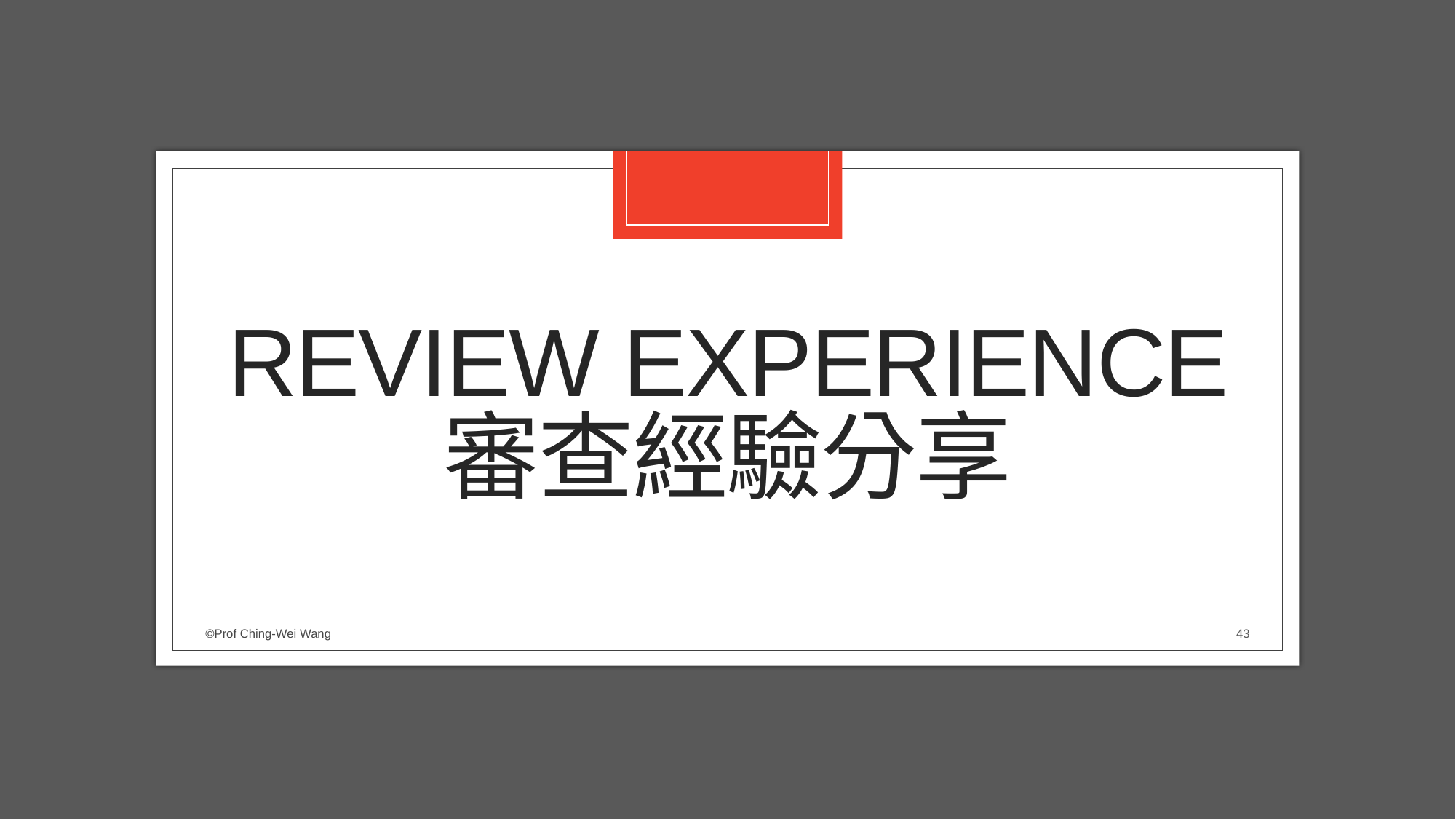

# Review Experience 審查經驗分享

©Prof Ching-Wei Wang
43